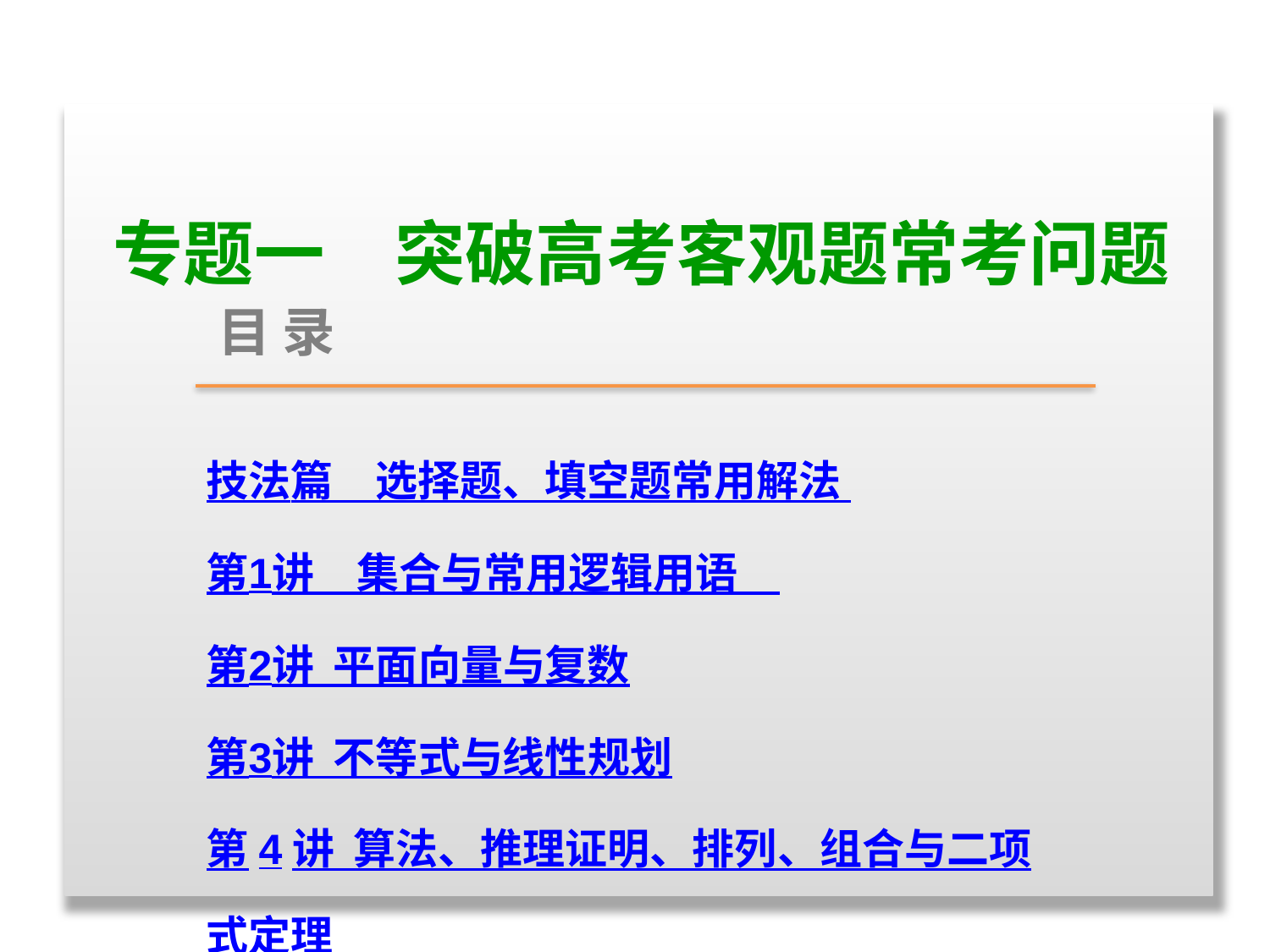

专题一　突破高考客观题常考问题
目 录

技法篇　选择题、填空题常用解法
第1讲　集合与常用逻辑用语
第2讲  平面向量与复数
第3讲  不等式与线性规划
第4讲  算法、推理证明、排列、组合与二项式定理